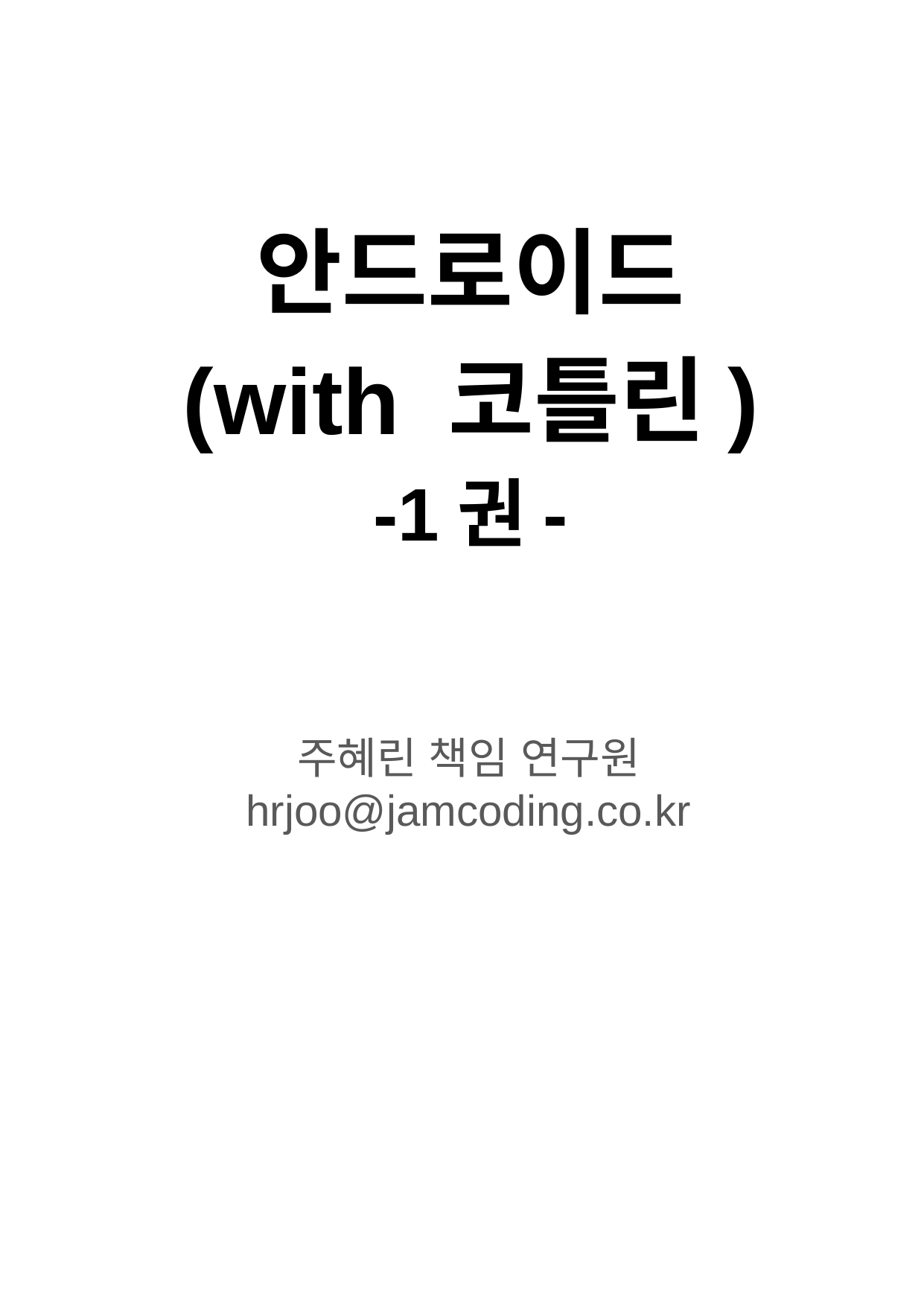

# 안드로이드
(with 코틀린)
-1권-
주혜린 책임 연구원
hrjoo@jamcoding.co.kr